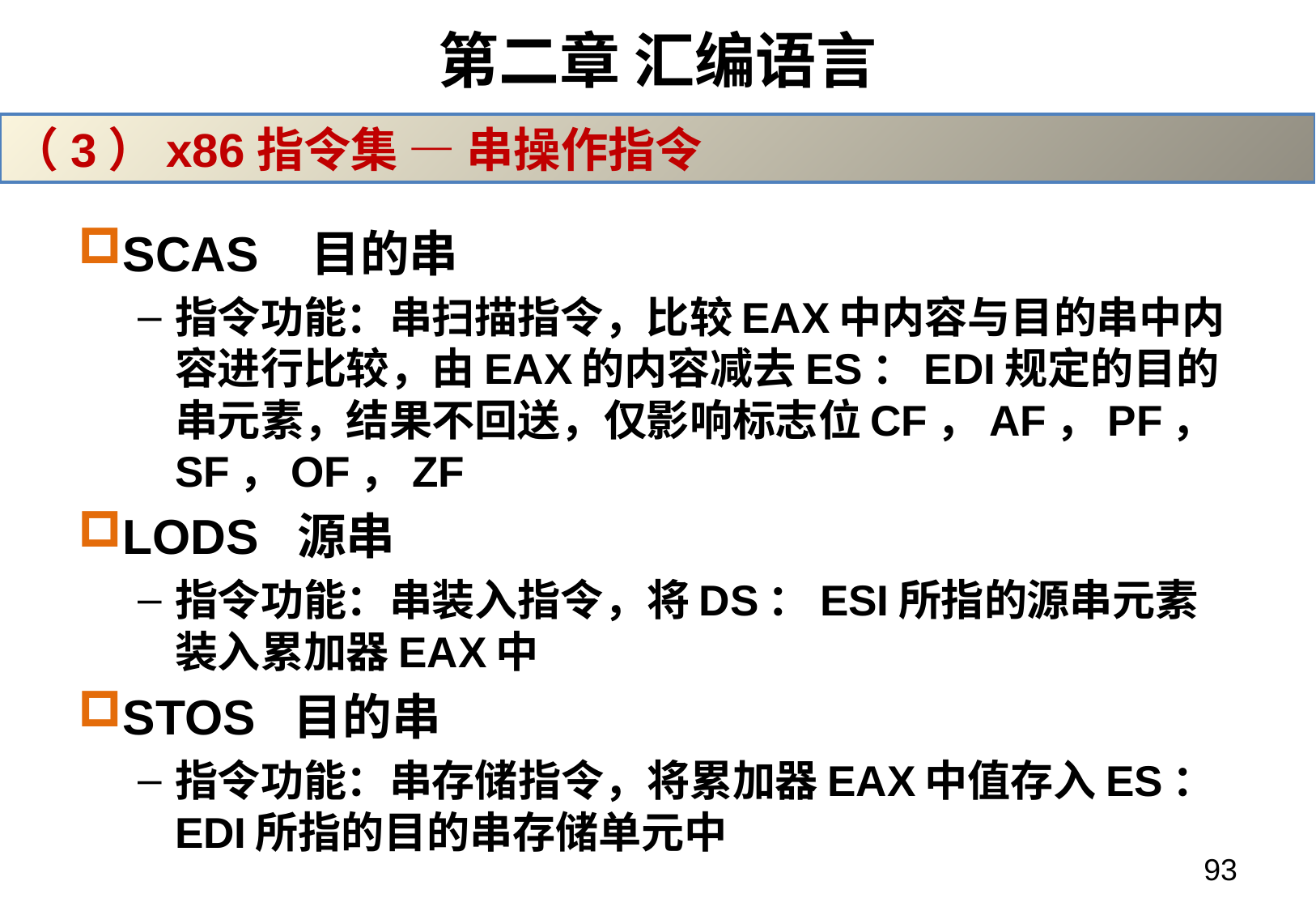

# 第二章 汇编语言
（3）x86指令集 — 串操作指令
SCAS   目的串
指令功能：串扫描指令，比较EAX中内容与目的串中内容进行比较，由EAX的内容减去ES：EDI规定的目的串元素，结果不回送，仅影响标志位CF，AF，PF，SF，OF，ZF
LODS  源串
指令功能：串装入指令，将DS：ESI所指的源串元素装入累加器EAX中
STOS  目的串
指令功能：串存储指令，将累加器EAX中值存入ES：EDI所指的目的串存储单元中
93